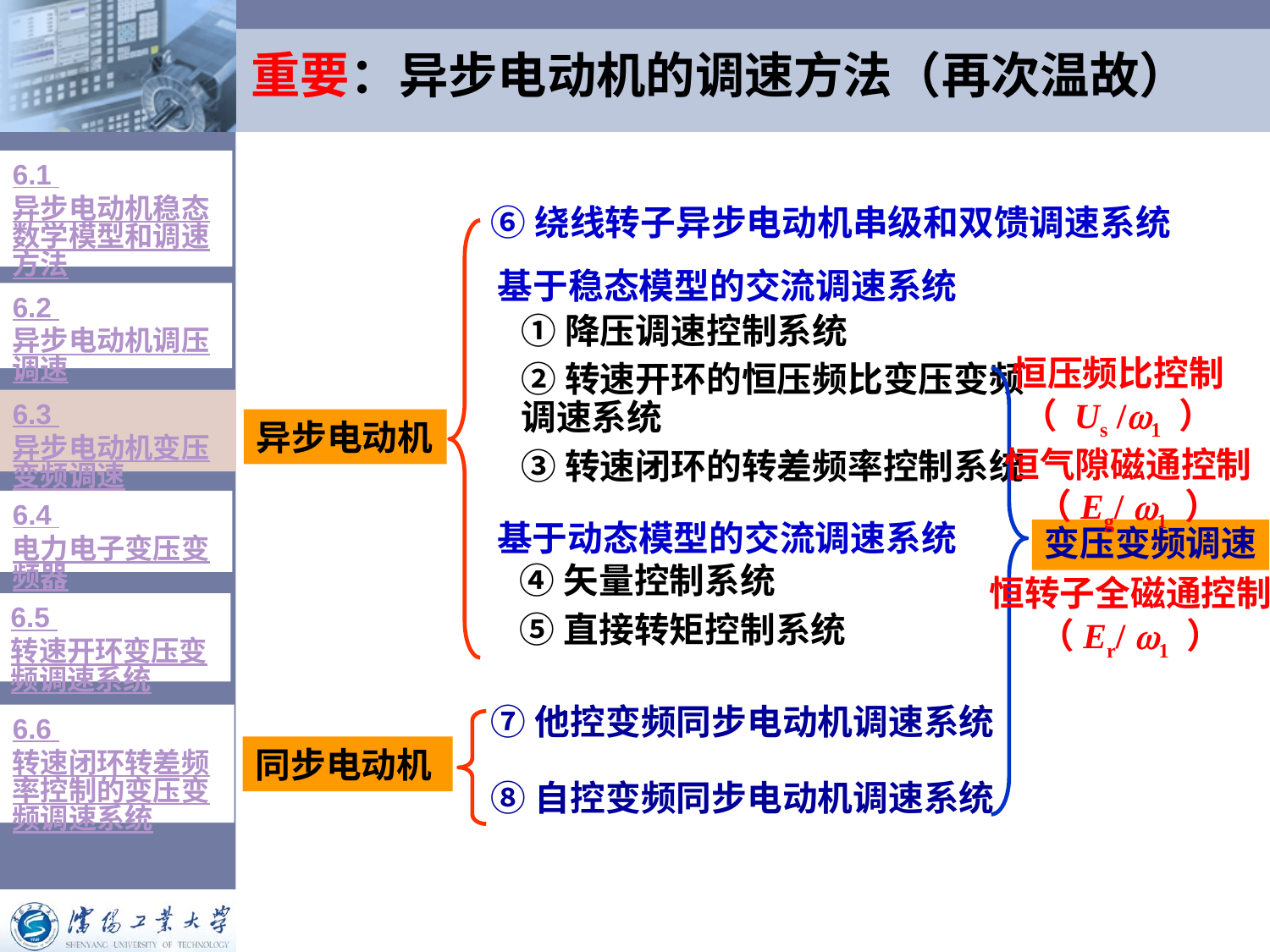

# 重要：异步电动机的调速方法（再次温故）
6.1 异步电动机稳态数学模型和调速方法
⑥绕线转子异步电动机串级和双馈调速系统

基于稳态模型的交流调速系统
6.2 异步电动机调压调速
①降压调速控制系统
②转速开环的恒压频比变压变频调速系统
③转速闭环的转差频率控制系统
恒压频比控制
（ Us /ω1 ）

6.3 异步电动机变压变频调速
异步电动机
恒气隙磁通控制
（Eg/ ω1 ）
6.4 电力电子变压变频器
基于动态模型的交流调速系统
变压变频调速
④矢量控制系统
⑤直接转矩控制系统
恒转子全磁通控制
（Er/ ω1 ）
6.5 转速开环变压变频调速系统

⑦他控变频同步电动机调速系统

⑧自控变频同步电动机调速系统
6.6 转速闭环转差频率控制的变压变频调速系统

同步电动机